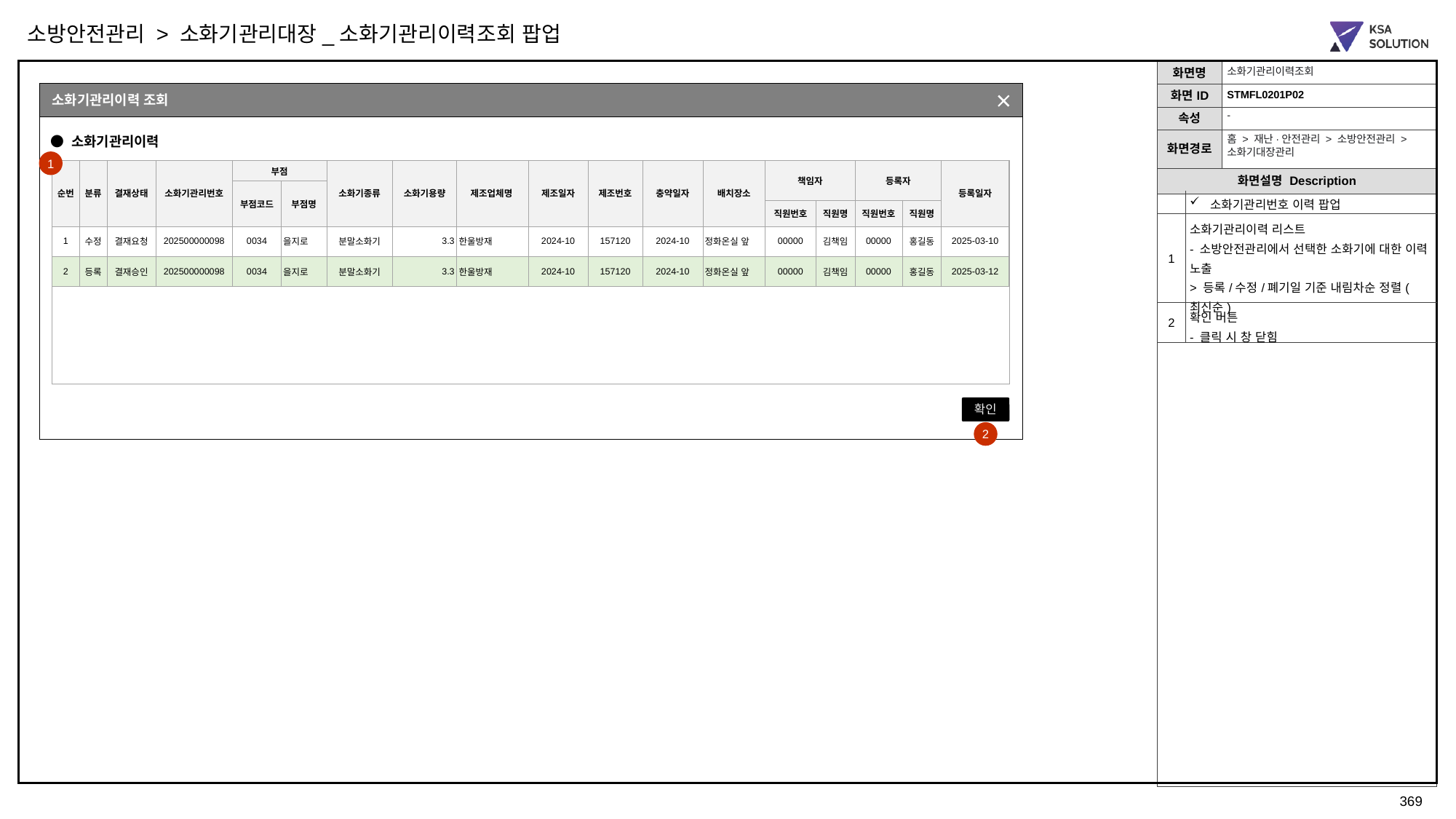

소방안전관리 > 소화기관리대장_소화기관리이력조회 팝업
소화기관리이력조회
STMFL0201P02

소화기관리이력 조회

부점조회 팝업(팀 포함)
-
홈 > 재난·안전관리 > 소방안전관리 >  소화기대장관리
● 소화기관리이력
1
| 순번 | 분류 | 결재상태 | 소화기관리번호 | 부점 | 부점명 | 소화기종류 | 소화기용량 | 제조업체명 | 제조일자 | 제조번호 | 충약일자 | 배치장소 | 책임자 |  | 등록자 |  | 등록일자 |
| --- | --- | --- | --- | --- | --- | --- | --- | --- | --- | --- | --- | --- | --- | --- | --- | --- | --- |
|  |  |  |  | 부점코드 | 부점명 |  |  |  |  |  |  |  | 직원번호 | 직원명 | 직원번호 | 직원명 |  |
|  |  |  |  |  |  |  |  |  |  |  |  |  | 직원번호 | 직원명 | 직원번호 | 직원명 |  |
| 1 | 수정 | 결재요청 | 202500000098 | 0034 | 을지로 | 분말소화기 | 3.3 | 한울방재 | 2024-10 | 157120 | 2024-10 | 정화온실 앞 | 00000 | 김책임 | 00000 | 홍길동 | 2025-03-10 |
| 2 | 등록 | 결재승인 | 202500000098 | 0034 | 을지로 | 분말소화기 | 3.3 | 한울방재 | 2024-10 | 157120 | 2024-10 | 정화온실 앞 | 00000 | 김책임 | 00000 | 홍길동 | 2025-03-12 |

|  | 소화기관리번호 이력 팝업 |
| --- | --- |
| 1 | 소화기관리이력 리스트 - 소방안전관리에서 선택한 소화기에 대한 이력 노출 > 등록/수정/폐기일 기준 내림차순 정렬(최신순) |
| 2 | 확인 버튼 - 클릭 시 창 닫힘 |
확인
2
[2025-06-17]
1. 점검일자, 관리번호내역 컬럼 삭제